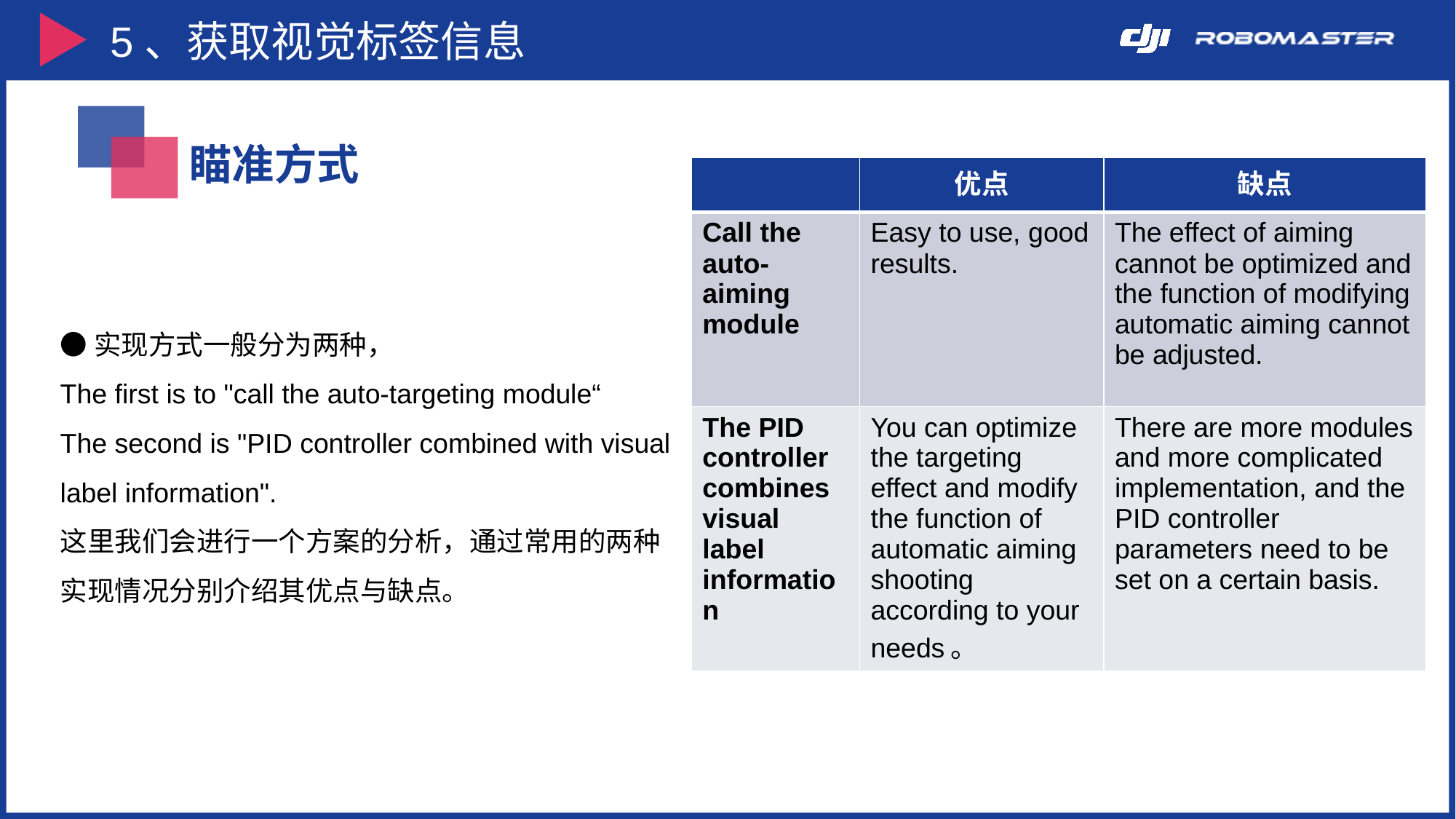

5、获取视觉标签信息

瞄准方式

|  | 优点 | 缺点 |
| --- | --- | --- |
| Call the auto-aiming module | Easy to use, good results. | The effect of aiming cannot be optimized and the function of modifying automatic aiming cannot be adjusted. |
| The PID controller combines visual label information | You can optimize the targeting effect and modify the function of automatic aiming shooting according to your needs。 | There are more modules and more complicated implementation, and the PID controller parameters need to be set on a certain basis. |
●实现方式一般分为两种，
The first is to "call the auto-targeting module“
The second is "PID controller combined with visual label information".
这里我们会进行一个方案的分析，通过常用的两种实现情况分别介绍其优点与缺点。